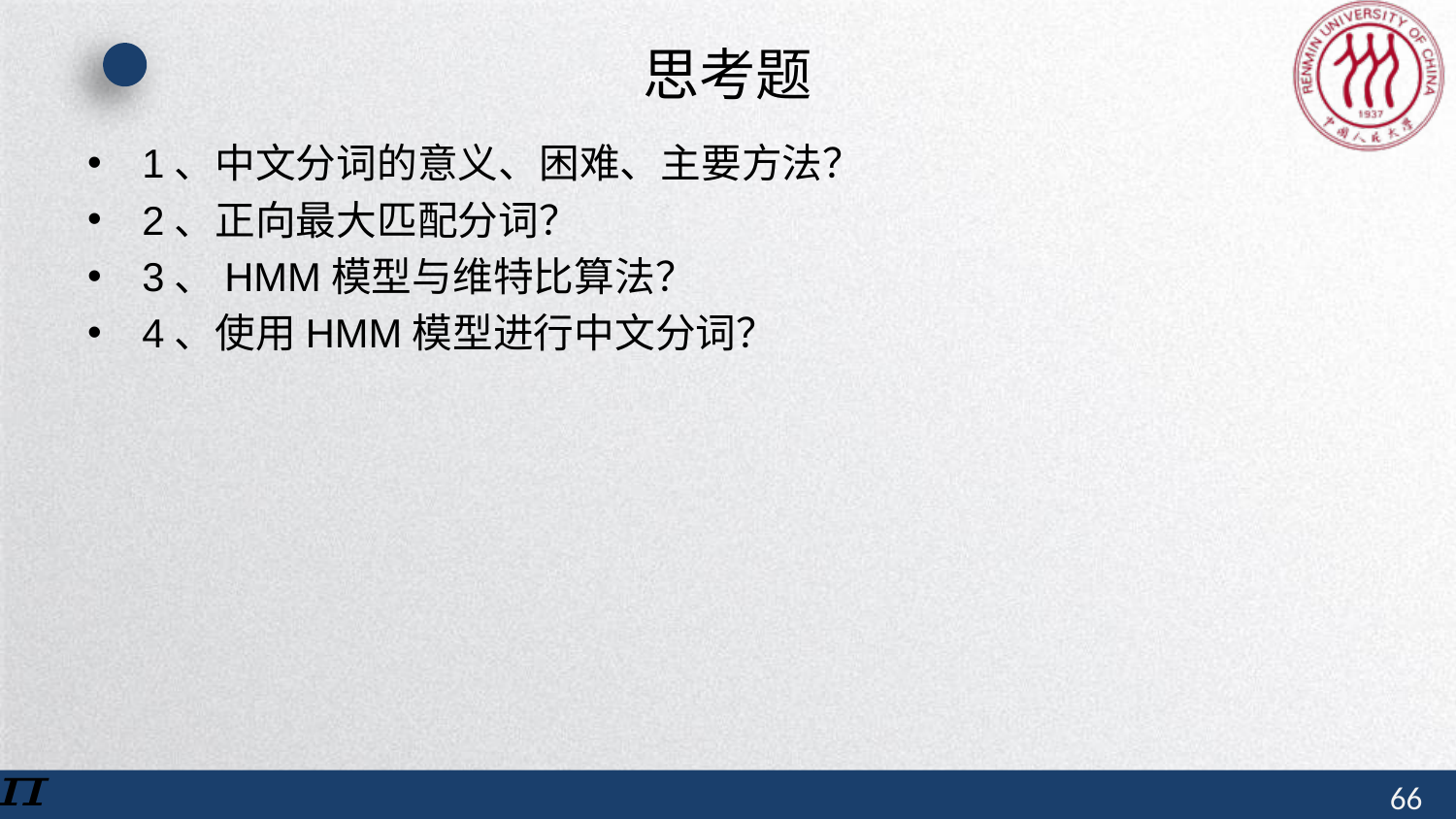

# 思考题
1、中文分词的意义、困难、主要方法？
2、正向最大匹配分词？
3、HMM模型与维特比算法？
4、使用HMM模型进行中文分词？